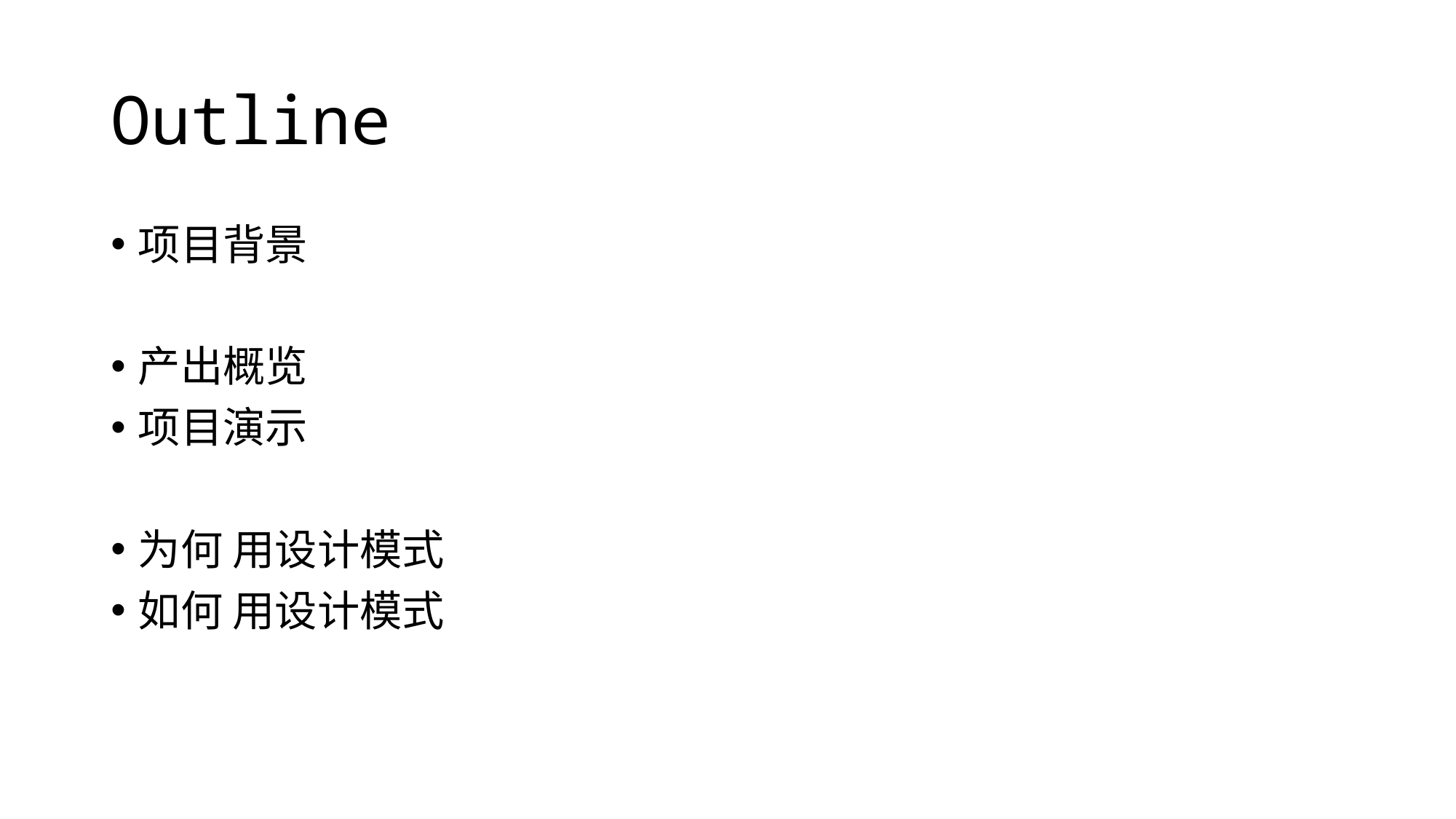

# Outline
项目背景

产出概览
项目演示

为何 用设计模式
如何 用设计模式